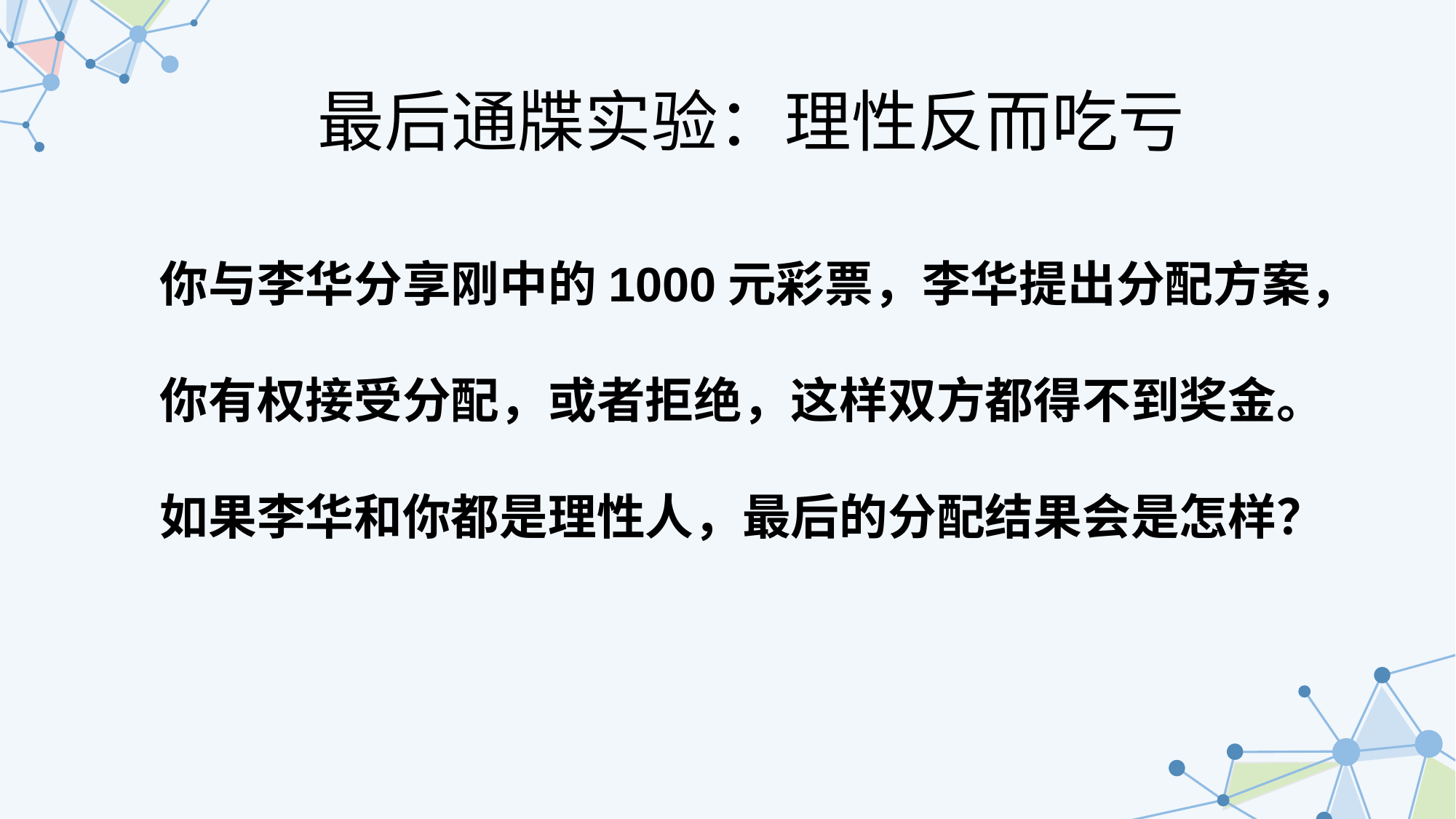

最后通牒实验：理性反而吃亏
你与李华分享刚中的1000元彩票，李华提出分配方案，

你有权接受分配，或者拒绝，这样双方都得不到奖金。

如果李华和你都是理性人，最后的分配结果会是怎样？